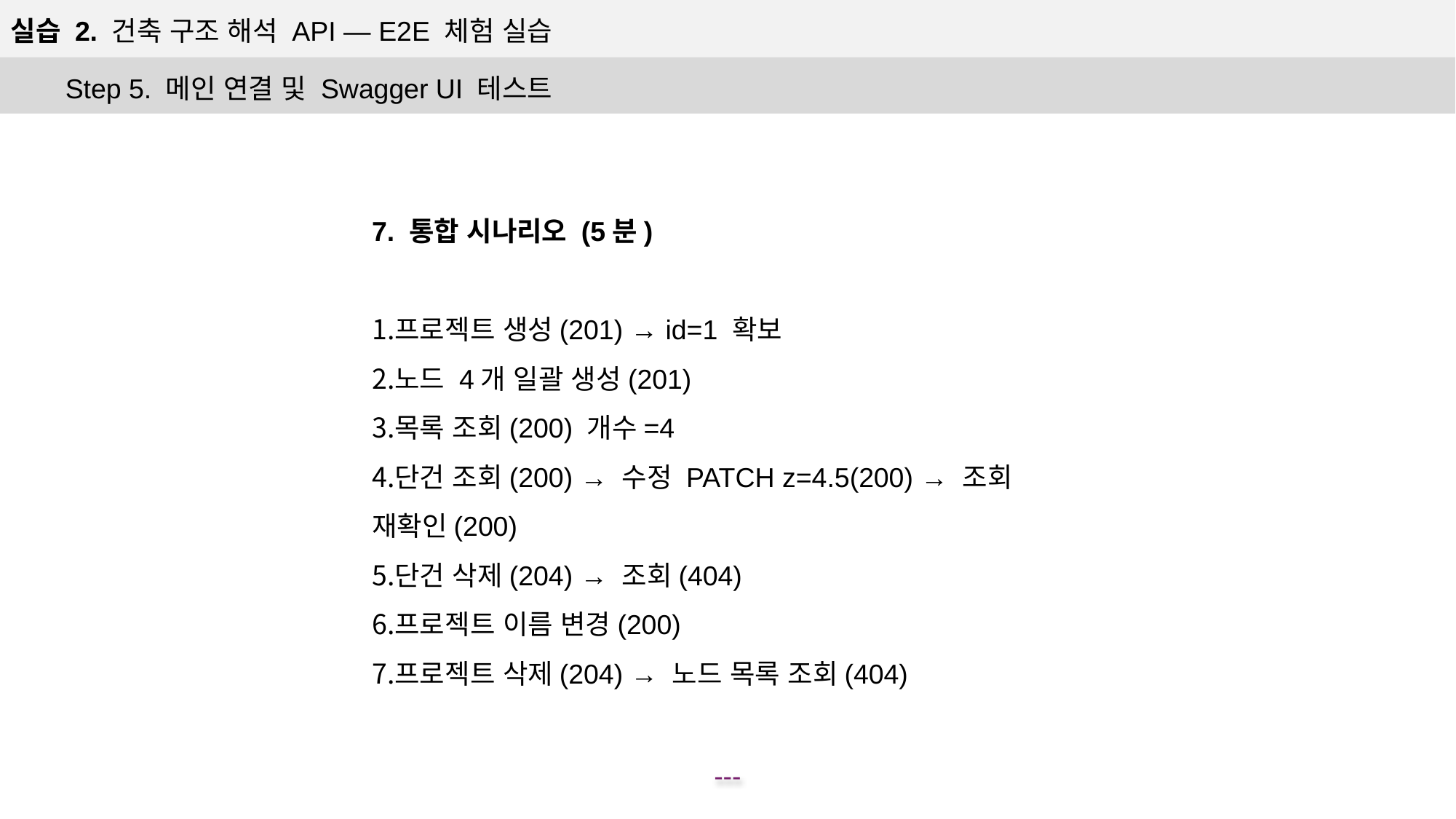

실습 2. 건축 구조 해석 API — E2E 체험 실습
Step 5. 메인 연결 및 Swagger UI 테스트
7. 통합 시나리오 (5분)

프로젝트 생성(201) → id=1 확보
노드 4개 일괄 생성(201)
목록 조회(200) 개수=4
단건 조회(200) → 수정 PATCH z=4.5(200) → 조회 재확인(200)
단건 삭제(204) → 조회(404)
프로젝트 이름 변경(200)
프로젝트 삭제(204) → 노드 목록 조회(404)
---